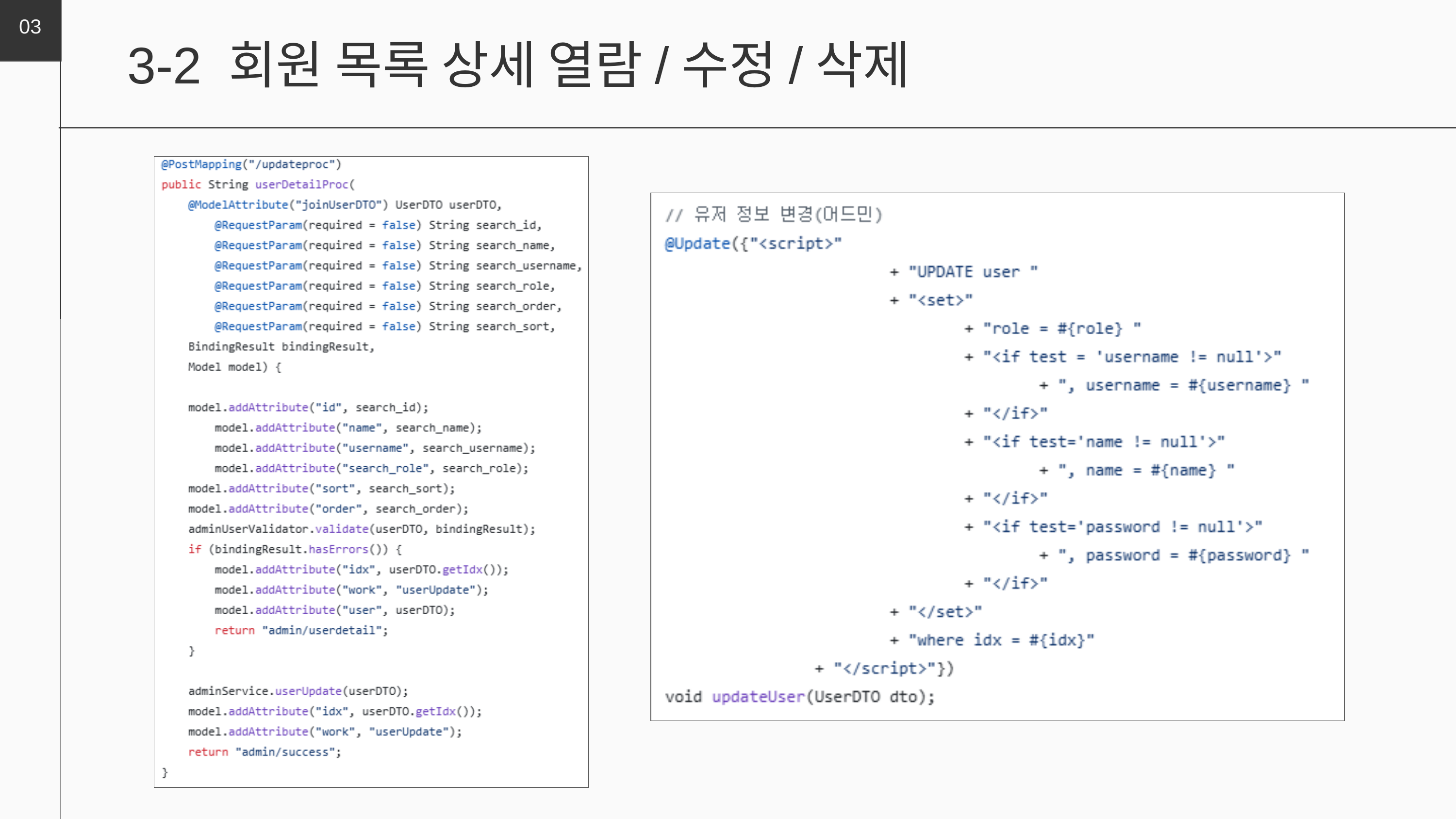

03

3-2 회원 목록 상세 열람/수정/삭제

1) 회원 상세확인 및 회원정보 강제 수정